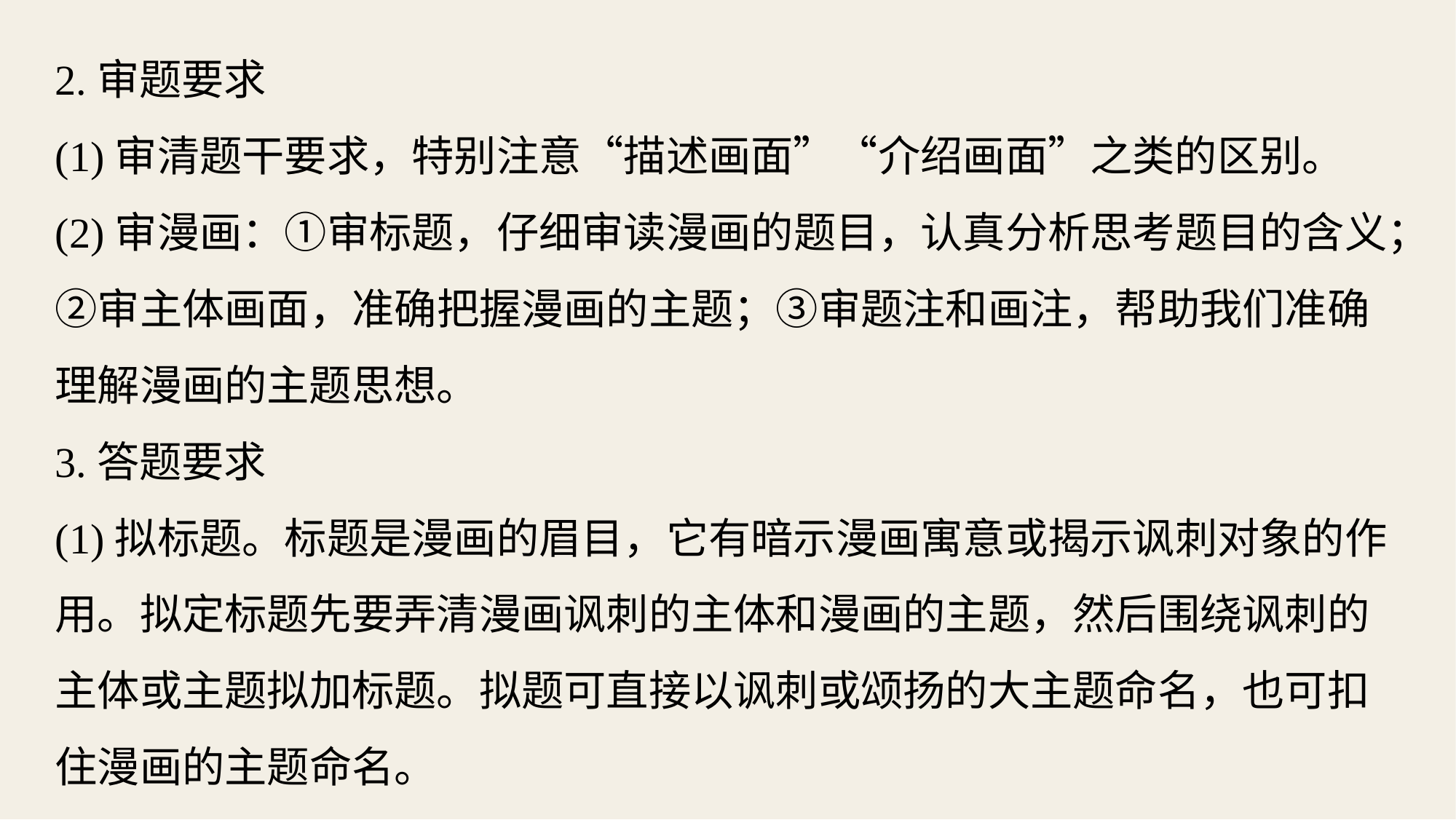

2.审题要求
(1)审清题干要求，特别注意“描述画面”“介绍画面”之类的区别。
(2)审漫画：①审标题，仔细审读漫画的题目，认真分析思考题目的含义；②审主体画面，准确把握漫画的主题；③审题注和画注，帮助我们准确理解漫画的主题思想。
3.答题要求
(1)拟标题。标题是漫画的眉目，它有暗示漫画寓意或揭示讽刺对象的作用。拟定标题先要弄清漫画讽刺的主体和漫画的主题，然后围绕讽刺的主体或主题拟加标题。拟题可直接以讽刺或颂扬的大主题命名，也可扣住漫画的主题命名。